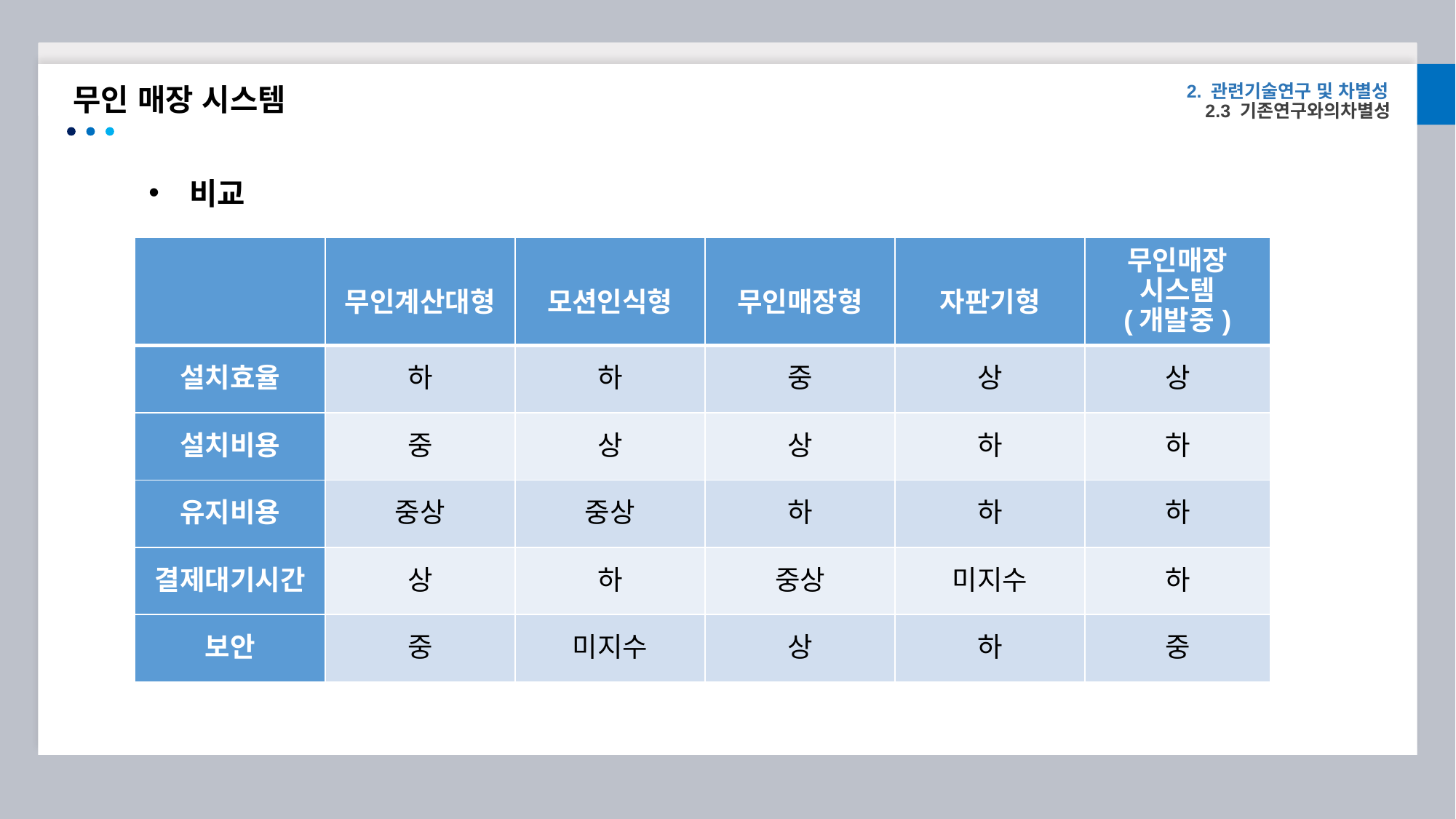

2. 관련기술연구 및 차별성
무인 매장 시스템
2.3 기존연구와의차별성

비교
|  | 무인계산대형 | 모션인식형 | 무인매장형 | 자판기형 | 무인매장 시스템 (개발중) |
| --- | --- | --- | --- | --- | --- |
| 설치효율 | 하 | 하 | 중 | 상 | 상 |
| 설치비용 | 중 | 상 | 상 | 하 | 하 |
| 유지비용 | 중상 | 중상 | 하 | 하 | 하 |
| 결제대기시간 | 상 | 하 | 중상 | 미지수 | 하 |
| 보안 | 중 | 미지수 | 상 | 하 | 중 |